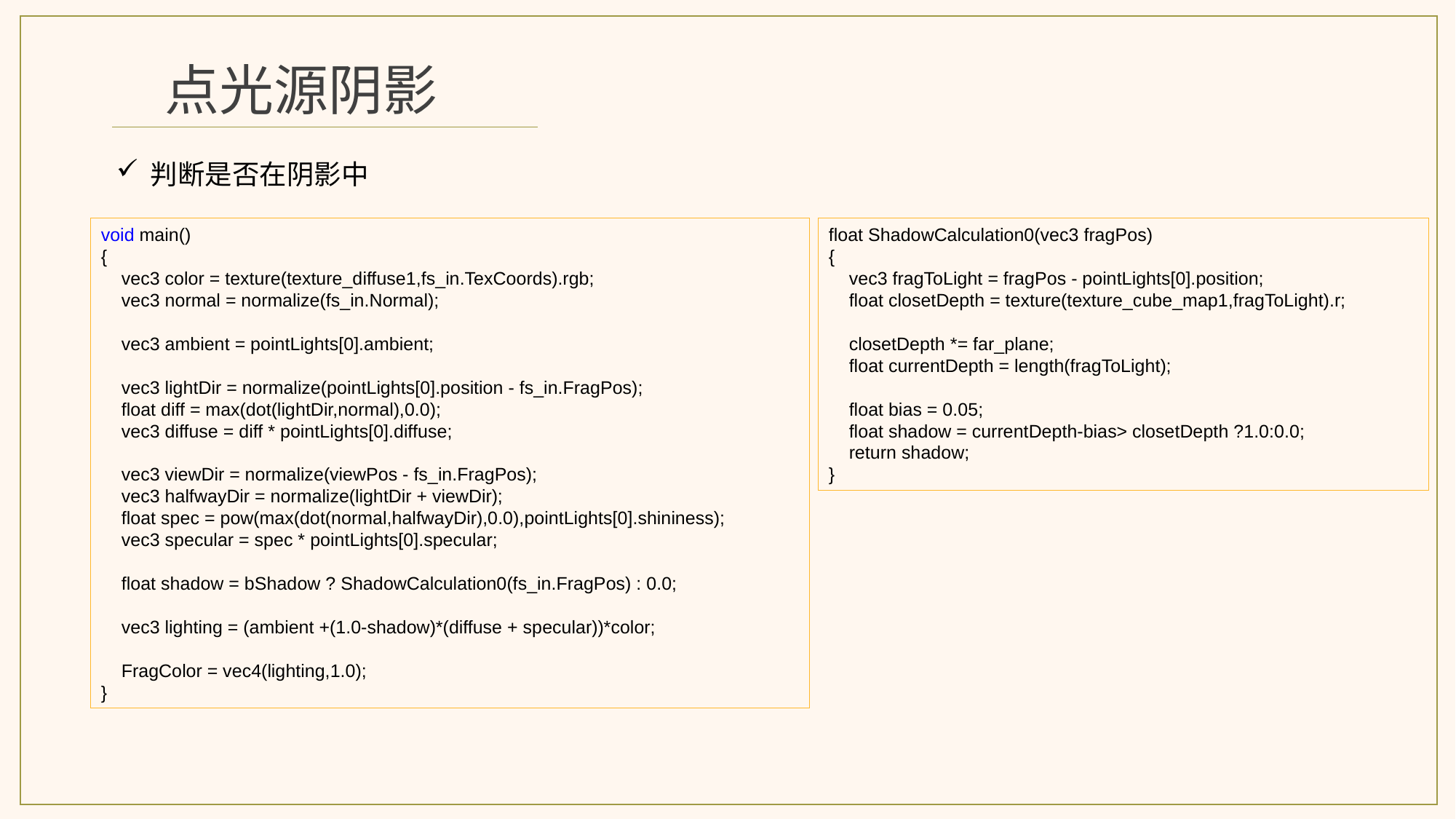

点光源阴影
判断是否在阴影中
void main()
{
    vec3 color = texture(texture_diffuse1,fs_in.TexCoords).rgb;
    vec3 normal = normalize(fs_in.Normal);

    vec3 ambient = pointLights[0].ambient;

    vec3 lightDir = normalize(pointLights[0].position - fs_in.FragPos);
    float diff = max(dot(lightDir,normal),0.0);
    vec3 diffuse = diff * pointLights[0].diffuse;

    vec3 viewDir = normalize(viewPos - fs_in.FragPos);
    vec3 halfwayDir = normalize(lightDir + viewDir);
    float spec = pow(max(dot(normal,halfwayDir),0.0),pointLights[0].shininess);
    vec3 specular = spec * pointLights[0].specular;

    float shadow = bShadow ? ShadowCalculation0(fs_in.FragPos) : 0.0;

    vec3 lighting = (ambient +(1.0-shadow)*(diffuse + specular))*color;

    FragColor = vec4(lighting,1.0);
}
float ShadowCalculation0(vec3 fragPos)
{
    vec3 fragToLight = fragPos - pointLights[0].position;
    float closetDepth = texture(texture_cube_map1,fragToLight).r;

    closetDepth *= far_plane;
    float currentDepth = length(fragToLight);

    float bias = 0.05;
    float shadow = currentDepth-bias> closetDepth ?1.0:0.0;
    return shadow;
}